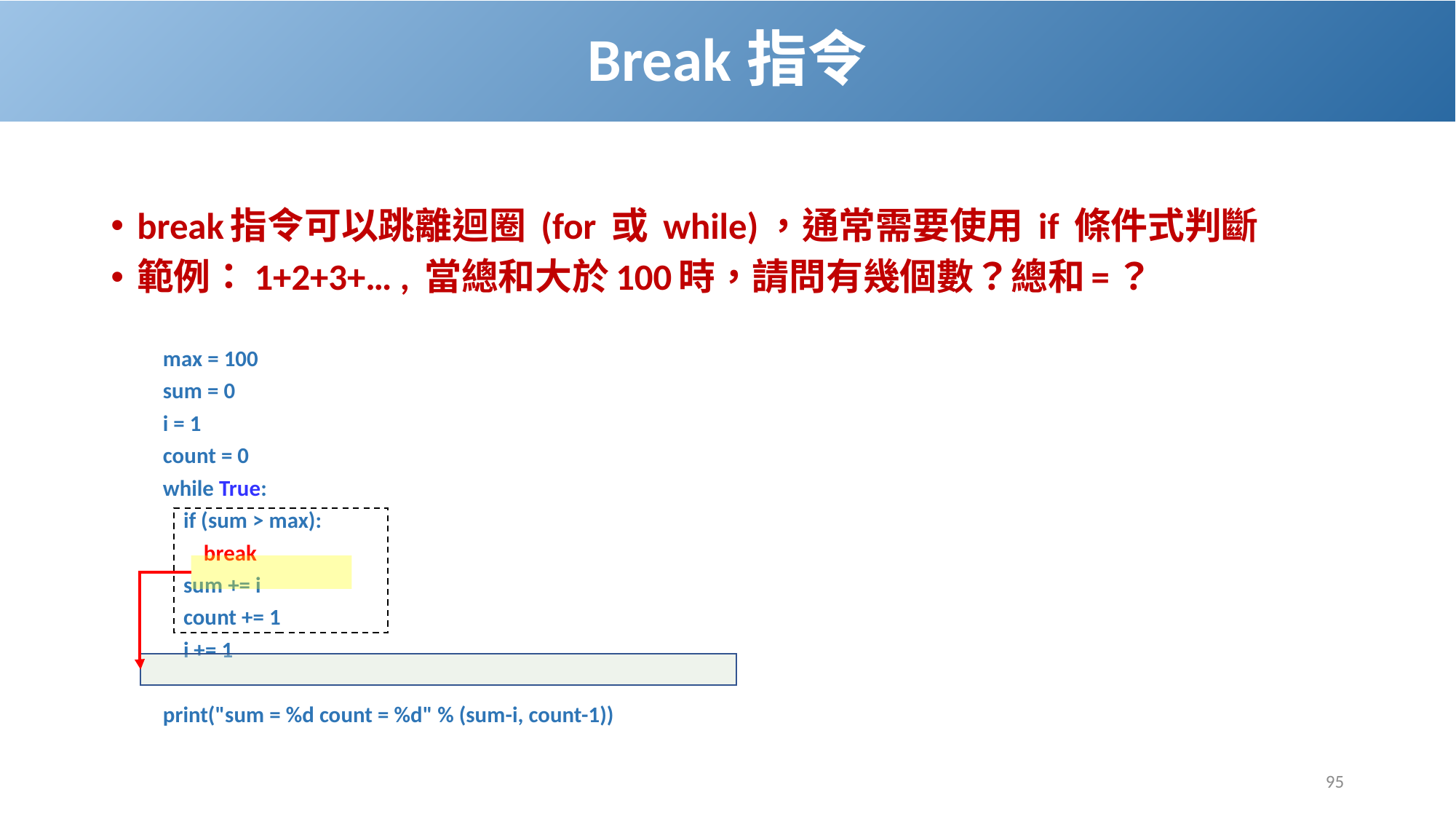

# Break指令
break指令可以跳離迴圈 (for 或 while)，通常需要使用 if 條件式判斷
範例：1+2+3+… , 當總和大於100時，請問有幾個數？總和=？

max = 100
sum = 0
i = 1
count = 0
while True:
    if (sum > max):
        break
    sum += i
    count += 1
    i += 1

print("sum = %d count = %d" % (sum-i, count-1))

95